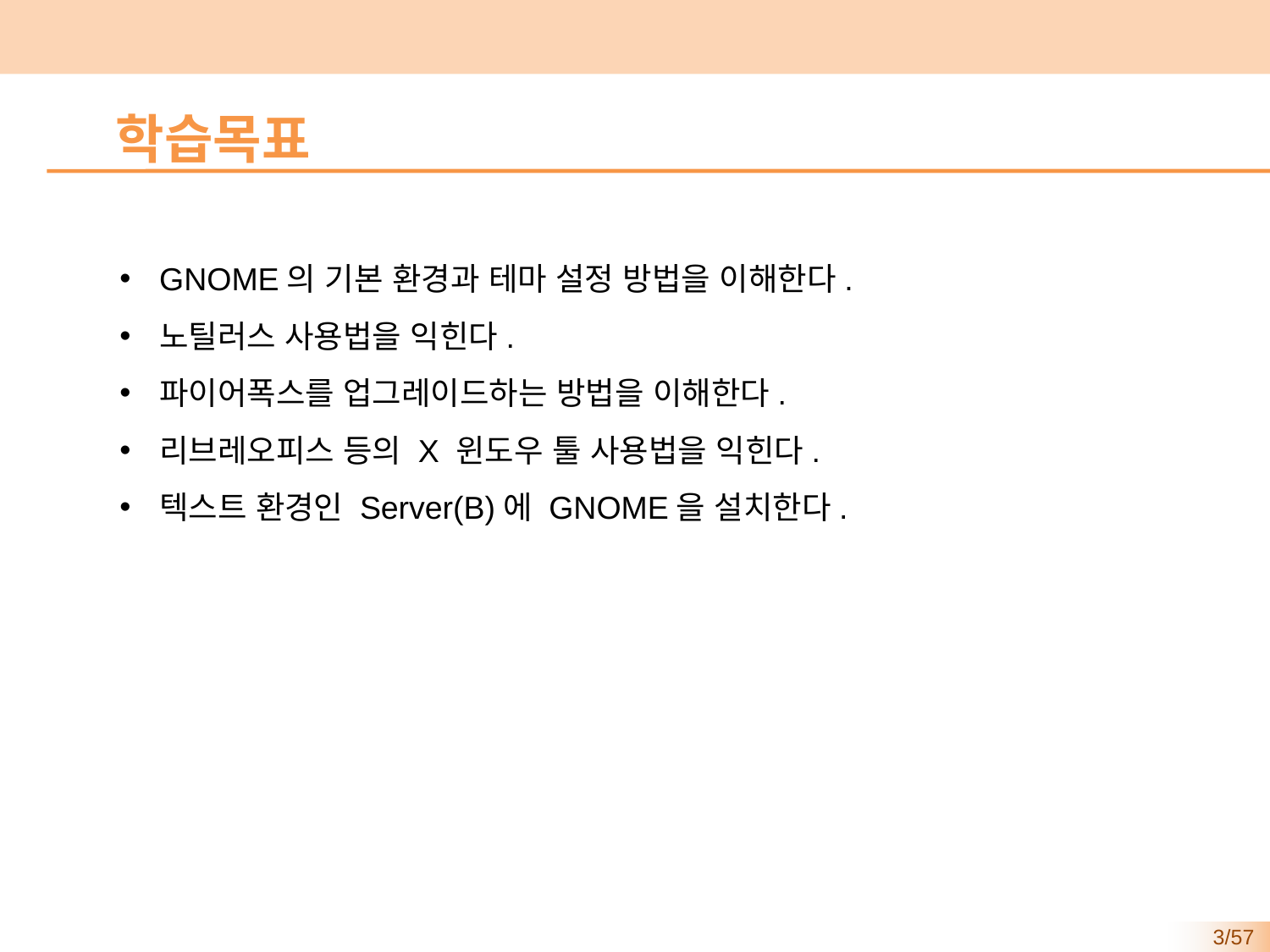

학습목표

GNOME의 기본 환경과 테마 설정 방법을 이해한다.
노틸러스 사용법을 익힌다.
파이어폭스를 업그레이드하는 방법을 이해한다.
리브레오피스 등의 X 윈도우 툴 사용법을 익힌다.
텍스트 환경인 Server(B)에 GNOME을 설치한다.